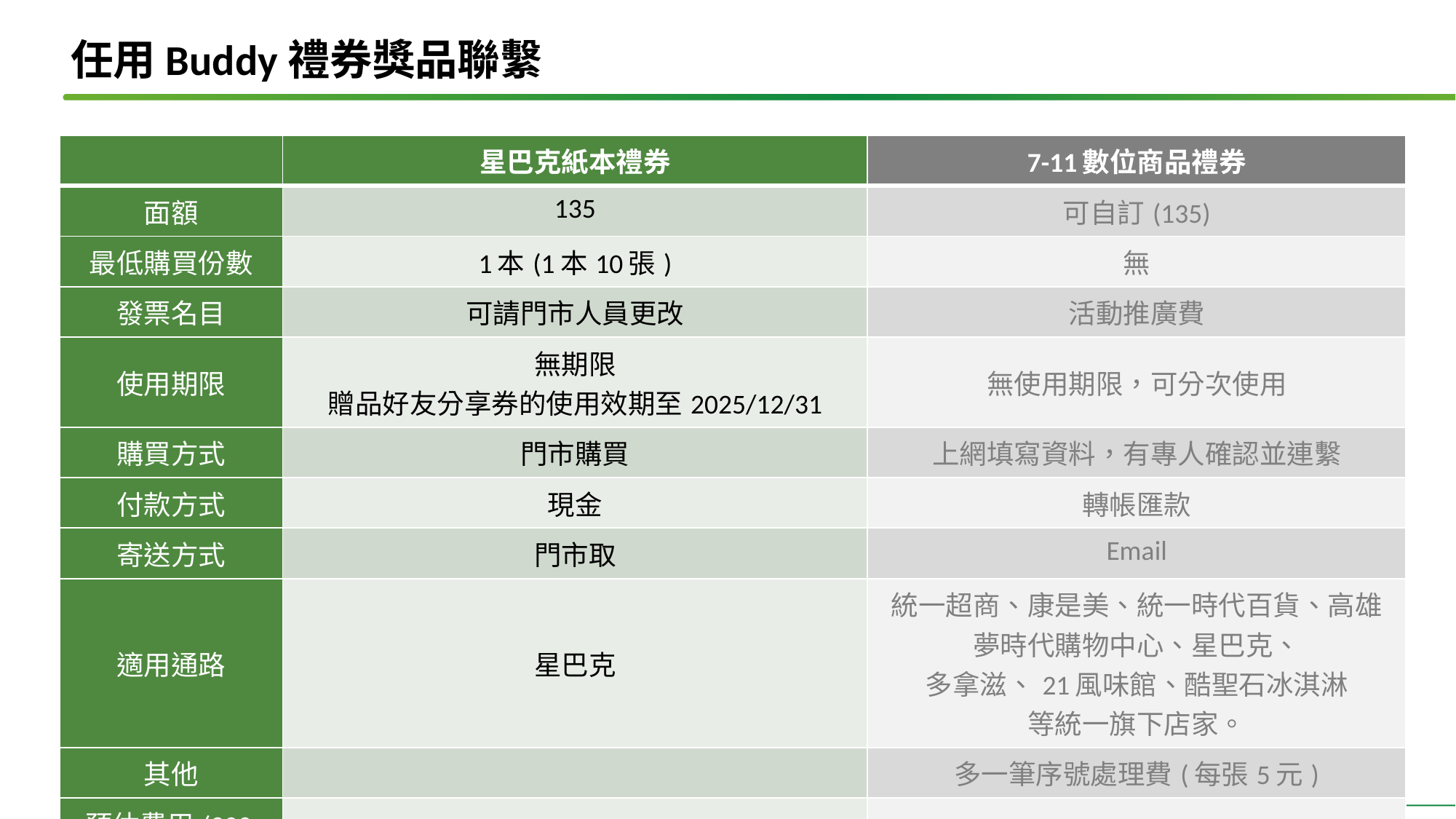

# 任用Buddy禮券獎品聯繫
|  | 星巴克紙本禮券 | 7-11數位商品禮券 |
| --- | --- | --- |
| 面額 | 135 | 可自訂(135) |
| 最低購買份數 | 1本(1本10張) | 無 |
| 發票名目 | 可請門市人員更改 | 活動推廣費 |
| 使用期限 | 無期限 贈品好友分享券的使用效期至2025/12/31 | 無使用期限，可分次使用 |
| 購買方式 | 門市購買 | 上網填寫資料，有專人確認並連繫 |
| 付款方式 | 現金 | 轉帳匯款 |
| 寄送方式 | 門市取 | Email |
| 適用通路 | 星巴克 | 統一超商、康是美、統一時代百貨、高雄夢時代購物中心、星巴克、 多拿滋、21風味館、酷聖石冰淇淋 等統一旗下店家。 |
| 其他 |  | 多一筆序號處理費(每張5元) |
| 預估費用(200張) | 27,000 | 28,000 |